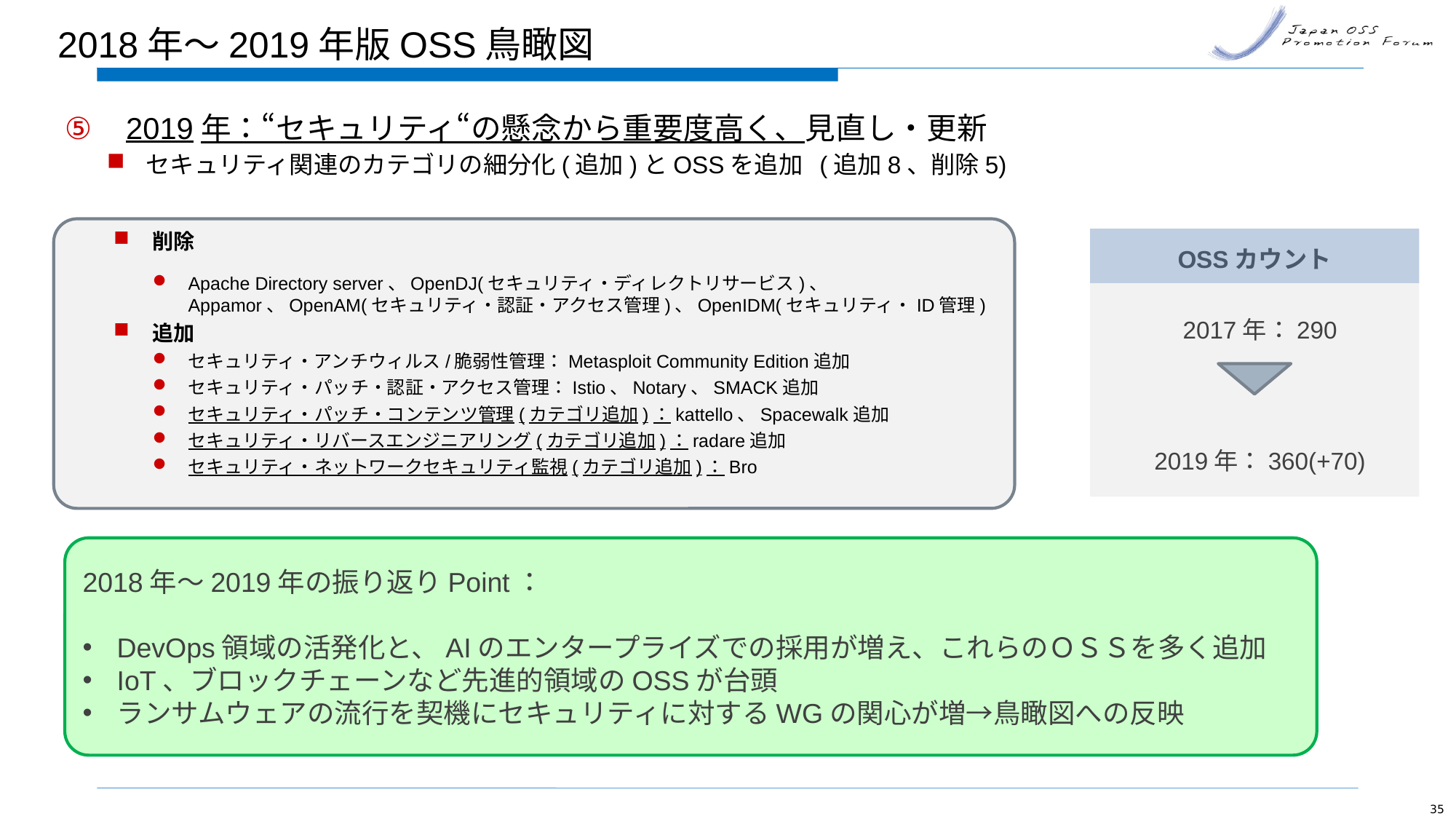

# 2018年～2019年版OSS鳥瞰図
2019年：“セキュリティ“の懸念から重要度高く、見直し・更新
セキュリティ関連のカテゴリの細分化(追加)とOSSを追加  (追加8、削除5)

削除
Apache Directory server、OpenDJ(セキュリティ・ディレクトリサービス)、
Appamor、OpenAM(セキュリティ・認証・アクセス管理)、OpenIDM(セキュリティ・ID管理)
追加
セキュリティ・アンチウィルス/脆弱性管理：Metasploit Community Edition追加
セキュリティ・パッチ・認証・アクセス管理：Istio、Notary、SMACK追加
セキュリティ・パッチ・コンテンツ管理(カテゴリ追加)：kattello、Spacewalk追加
セキュリティ・リバースエンジニアリング(カテゴリ追加)：radare追加
セキュリティ・ネットワークセキュリティ監視(カテゴリ追加)：Bro

OSSカウント
2017年：290

2019年：360(+70)

2018年～2019年の振り返りPoint：

DevOps領域の活発化と、AIのエンタープライズでの採用が増え、これらのＯＳＳを多く追加
IoT、ブロックチェーンなど先進的領域のOSSが台頭
ランサムウェアの流行を契機にセキュリティに対するWGの関心が増→鳥瞰図への反映
35